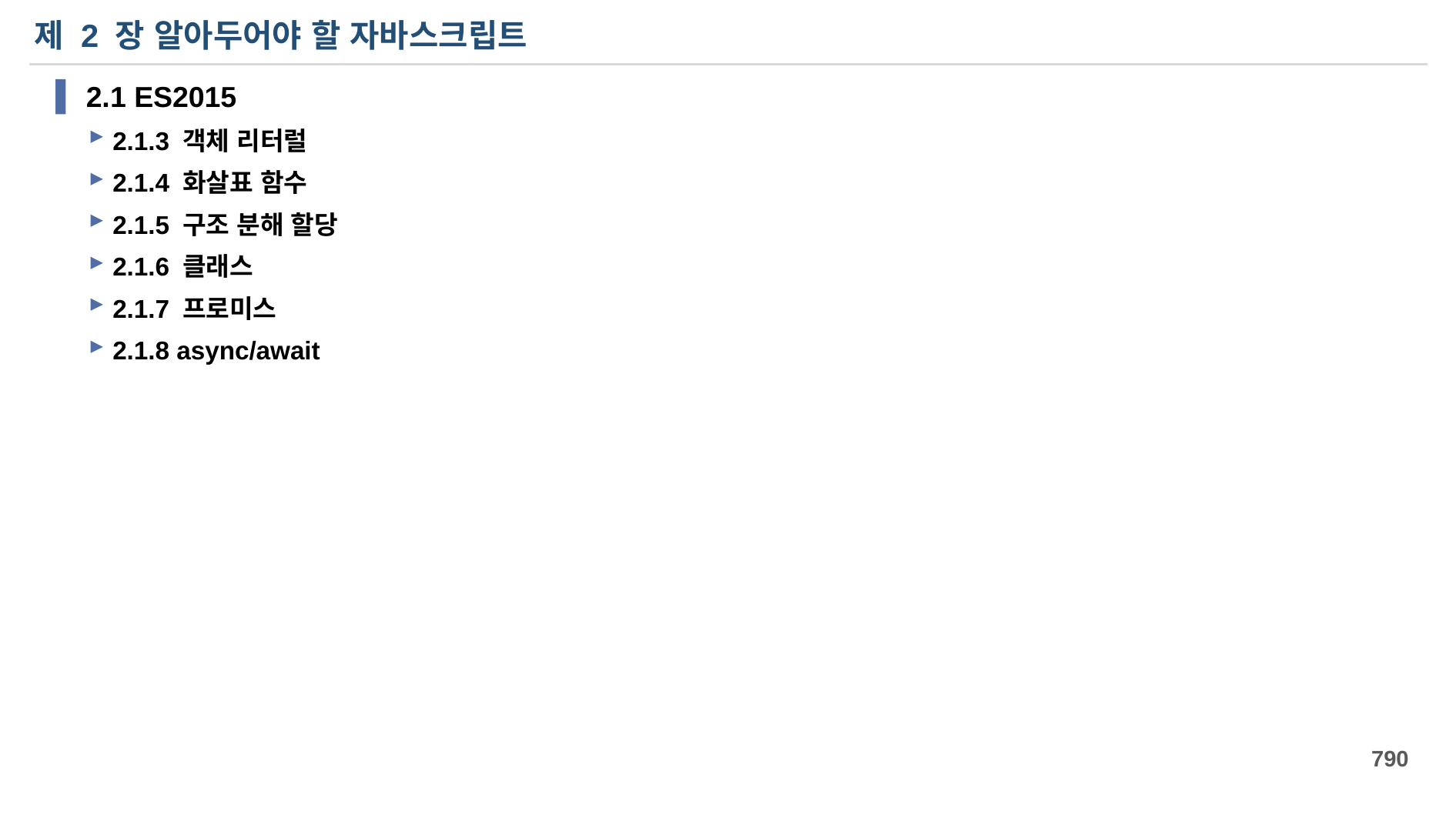

# 제 2 장 알아두어야 할 자바스크립트
2.1 ES2015
2.1.3 객체 리터럴
2.1.4 화살표 함수
2.1.5 구조 분해 할당
2.1.6 클래스
2.1.7 프로미스
2.1.8 async/await
790